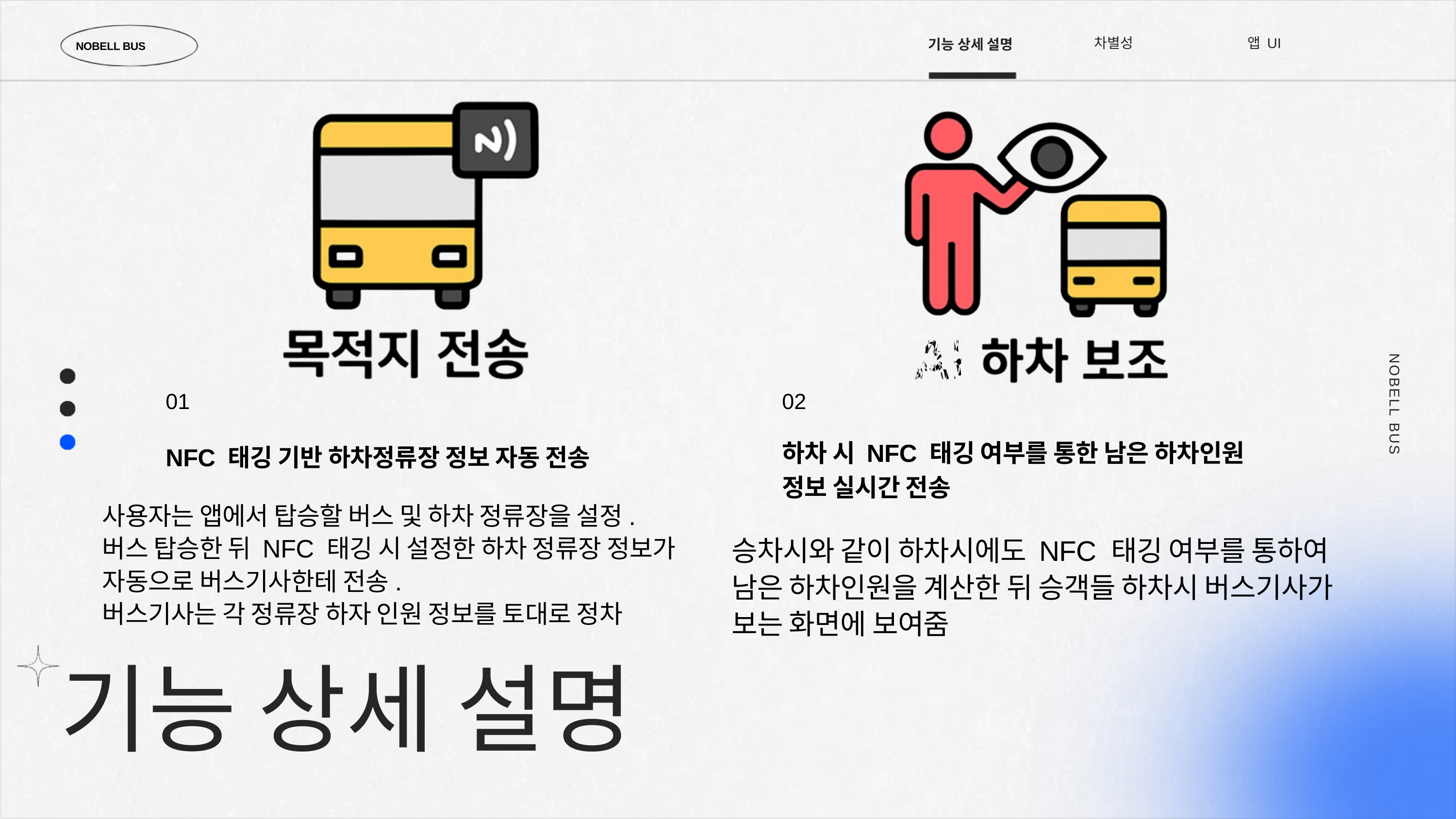

차별성

앱 UI

기능 상세 설명

NOBELL BUS

01

02

NOBELL BUS

하차 시 NFC 태깅 여부를 통한 남은 하차인원 정보 실시간 전송

NFC 태깅 기반 하차정류장 정보 자동 전송

사용자는 앱에서 탑승할 버스 및 하차 정류장을 설정.
버스 탑승한 뒤 NFC 태깅 시 설정한 하차 정류장 정보가 자동으로 버스기사한테 전송.
버스기사는 각 정류장 하자 인원 정보를 토대로 정차

승차시와 같이 하차시에도 NFC 태깅 여부를 통하여 남은 하차인원을 계산한 뒤 승객들 하차시 버스기사가 보는 화면에 보여줌

기능 상세 설명